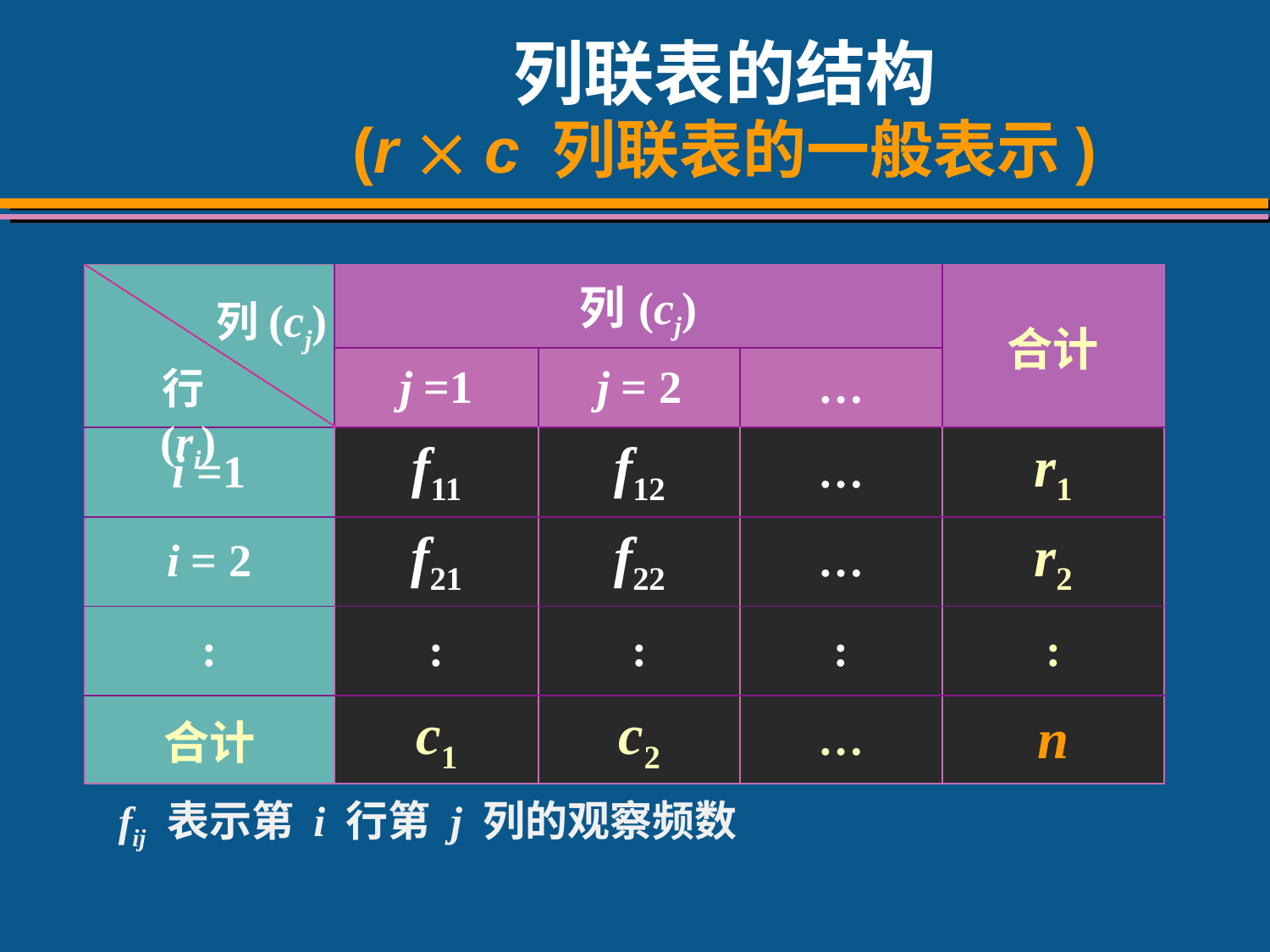

# 列联表的结构 (r × c 列联表的一般表示)
|  | 列(cj) |  |  | 合计 |
| --- | --- | --- | --- | --- |
|  | j =1 | j = 2 | … |  |
| i =1 | f11 | f12 | … | r1 |
| i = 2 | f21 | f22 | … | r2 |
| : | : | : | : | : |
| 合计 | c1 | c2 | … | n |

列(cj)
行(ri)
fij 表示第 i 行第 j 列的观察频数